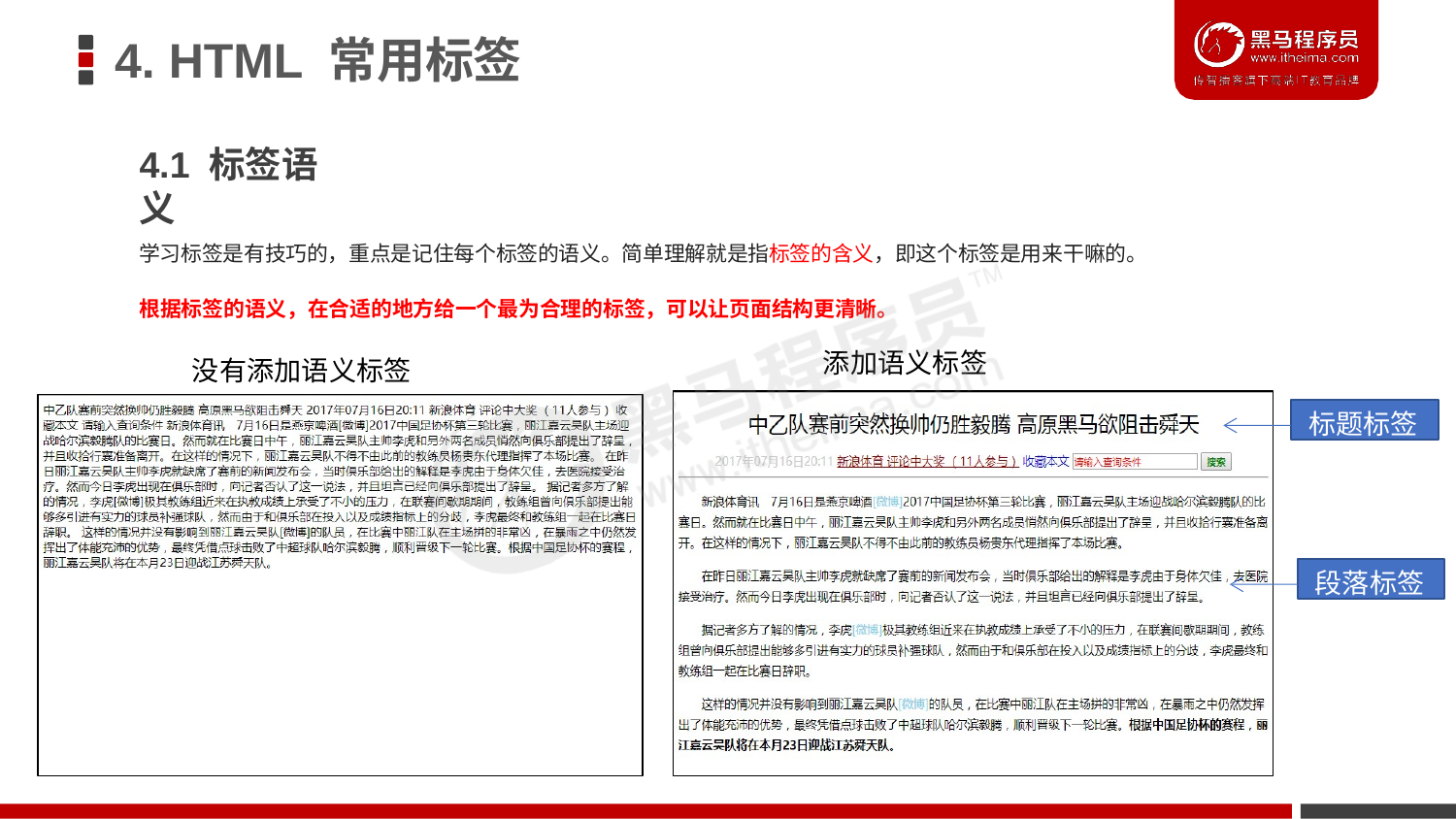

# 4. HTML 常用标签
4.1 标签语义

学习标签是有技巧的，重点是记住每个标签的语义。简单理解就是指标签的含义，即这个标签是用来干嘛的。

根据标签的语义，在合适的地方给一个最为合理的标签，可以让页面结构更清晰。
添加语义标签
没有添加语义标签

标题标签

段落标签